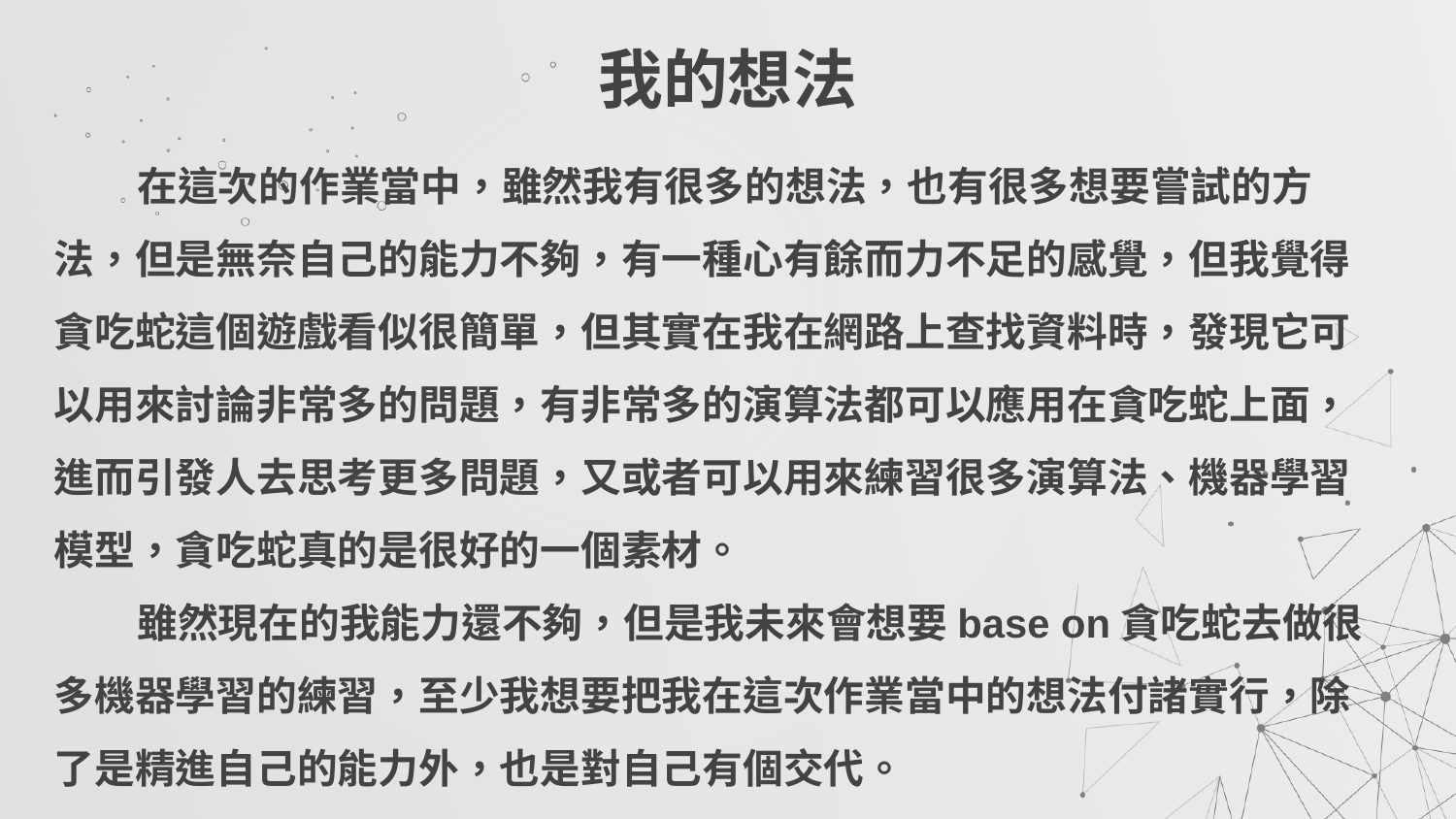

# 我的想法
        在這次的作業當中，雖然我有很多的想法，也有很多想要嘗試的方法，但是無奈自己的能力不夠，有一種心有餘而力不足的感覺，但我覺得貪吃蛇這個遊戲看似很簡單，但其實在我在網路上查找資料時，發現它可以用來討論非常多的問題，有非常多的演算法都可以應用在貪吃蛇上面，進而引發人去思考更多問題，又或者可以用來練習很多演算法、機器學習模型，貪吃蛇真的是很好的一個素材。
        雖然現在的我能力還不夠，但是我未來會想要base on貪吃蛇去做很多機器學習的練習，至少我想要把我在這次作業當中的想法付諸實行，除了是精進自己的能力外，也是對自己有個交代。